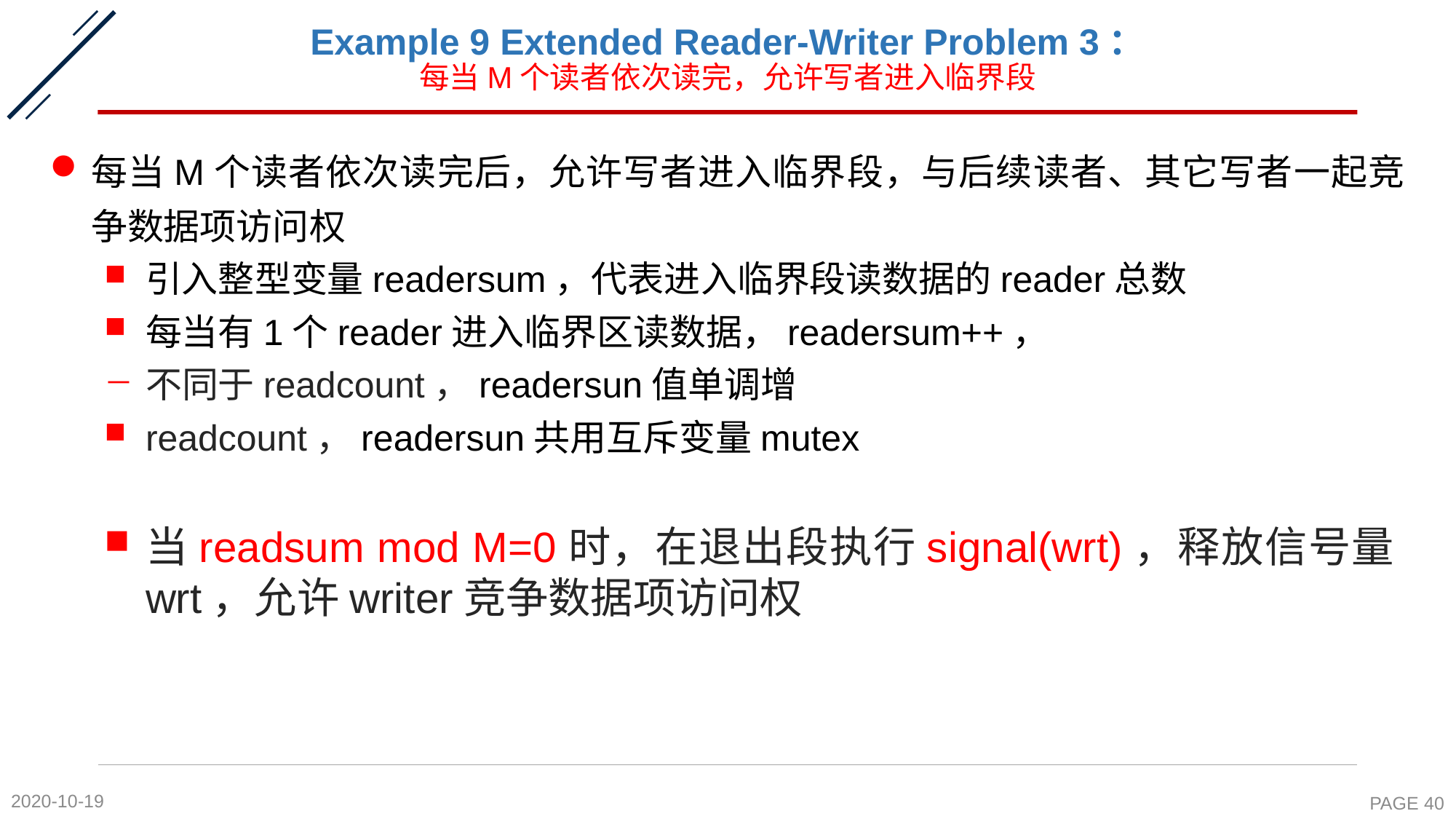

# Example 9 Extended Reader-Writer Problem 3： 每当M个读者依次读完，允许写者进入临界段

每当M个读者依次读完后，允许写者进入临界段，与后续读者、其它写者一起竞争数据项访问权
引入整型变量readersum，代表进入临界段读数据的reader总数
每当有1个reader进入临界区读数据，readersum++，
不同于readcount，readersun值单调增
readcount，readersun共用互斥变量mutex

当readsum mod M=0时，在退出段执行signal(wrt)，释放信号量wrt，允许writer竞争数据项访问权

2020-10-19
PAGE 40